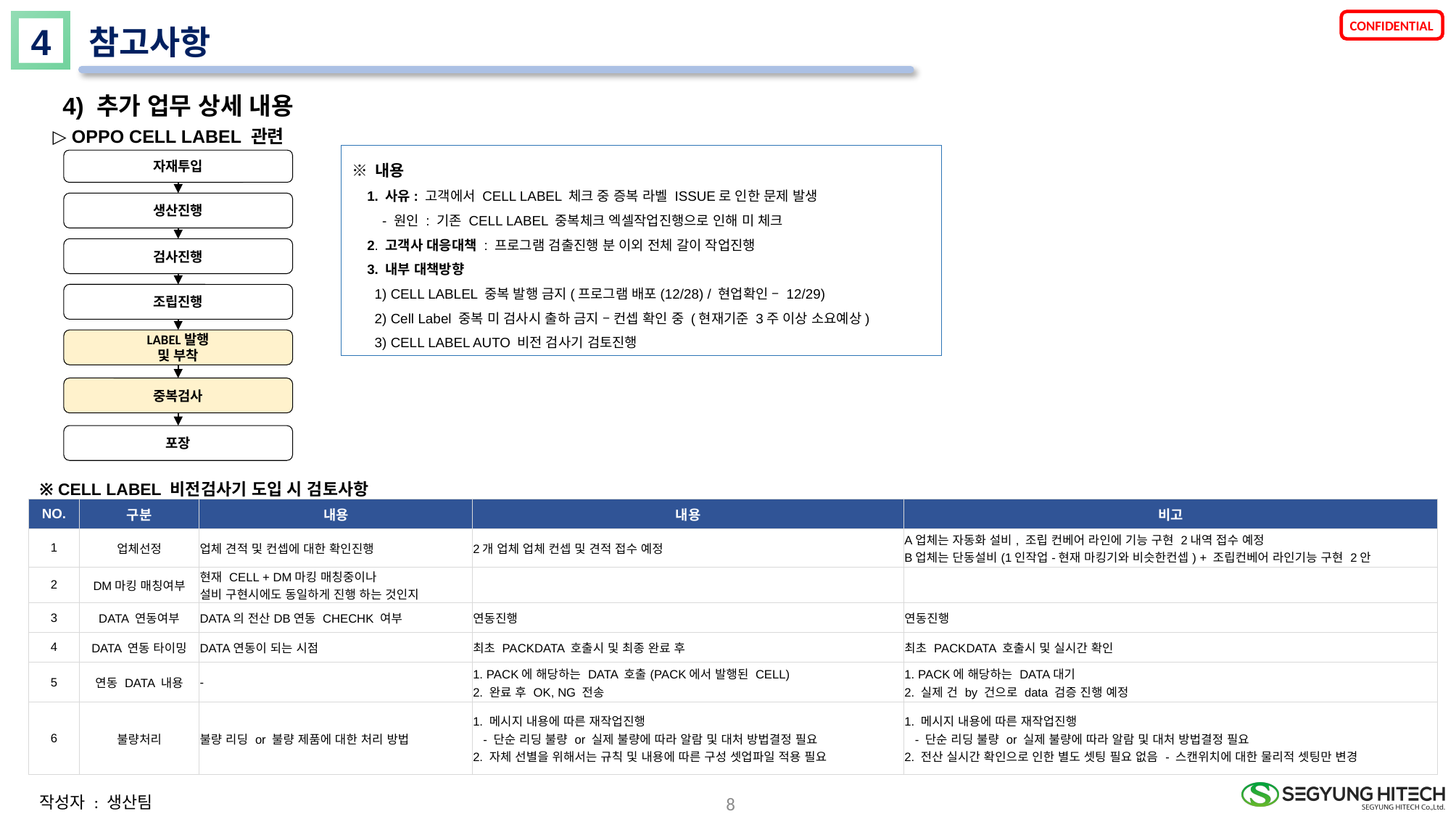

4
참고사항
4) 추가 업무 상세 내용
           ▷ OPPO CELL LABEL 관련
※ 내용
    1. 사유: 고객에서 CELL LABEL 체크 중 증복 라벨 ISSUE로 인한 문제 발생
        - 원인 : 기존 CELL LABEL 중복체크 엑셀작업진행으로 인해 미 체크
    2. 고객사 대응대책 : 프로그램 검출진행 분 이외 전체 갈이 작업진행
    3. 내부 대책방향
      1) CELL LABLEL 중복 발행 금지(프로그램 배포(12/28) / 현업확인 – 12/29)
      2) Cell Label 중복 미 검사시 출하 금지 – 컨셉 확인 중 (현재기준 3주 이상 소요예상)
      3) CELL LABEL AUTO 비전 검사기 검토진행
자재투입
생산진행
검사진행
조립진행
LABEL발행
및 부착
중복검사
포장
※ CELL LABEL 비전검사기 도입 시 검토사항
| NO. | 구분 | 내용 | 내용 | 비고 |
| --- | --- | --- | --- | --- |
| 1 | 업체선정 | 업체 견적 및 컨셉에 대한 확인진행 | 2개 업체 업체 컨셉 및 견적 접수 예정 | A업체는 자동화 설비, 조립 컨베어 라인에 기능 구현 2내역 접수 예정 B업체는 단동설비(1인작업-현재 마킹기와 비슷한컨셉) + 조립컨베어 라인기능 구현 2안 |
| 2 | DM마킹 매칭여부 | 현재 CELL + DM마킹 매칭중이나 설비 구현시에도 동일하게 진행 하는 것인지 |  |  |
| 3 | DATA 연동여부 | DATA의 전산DB연동 CHECHK 여부 | 연동진행 | 연동진행 |
| 4 | DATA 연동 타이밍 | DATA연동이 되는 시점 | 최초 PACKDATA 호출시 및 최종 완료 후 | 최초 PACKDATA 호출시 및 실시간 확인 |
| 5 | 연동 DATA 내용 | - | 1. PACK에 해당하는 DATA 호출(PACK에서 발행된 CELL) 2. 완료 후 OK, NG 전송 | 1. PACK에 해당하는 DATA대기 2. 실제 건 by 건으로 data 검증 진행 예정 |
| 6 | 불량처리 | 불량 리딩 or 불량 제품에 대한 처리 방법 | 1. 메시지 내용에 따른 재작업진행 - 단순 리딩 불량 or 실제 불량에 따라 알람 및 대처 방법결정 필요 2. 자체 선별을 위해서는 규칙 및 내용에 따른 구성 셋업파일 적용 필요 | 1. 메시지 내용에 따른 재작업진행 - 단순 리딩 불량 or 실제 불량에 따라 알람 및 대처 방법결정 필요 2. 전산 실시간 확인으로 인한 별도 셋팅 필요 없음 - 스캔위치에 대한 물리적 셋팅만 변경 |
8
작성자 : 생산팀